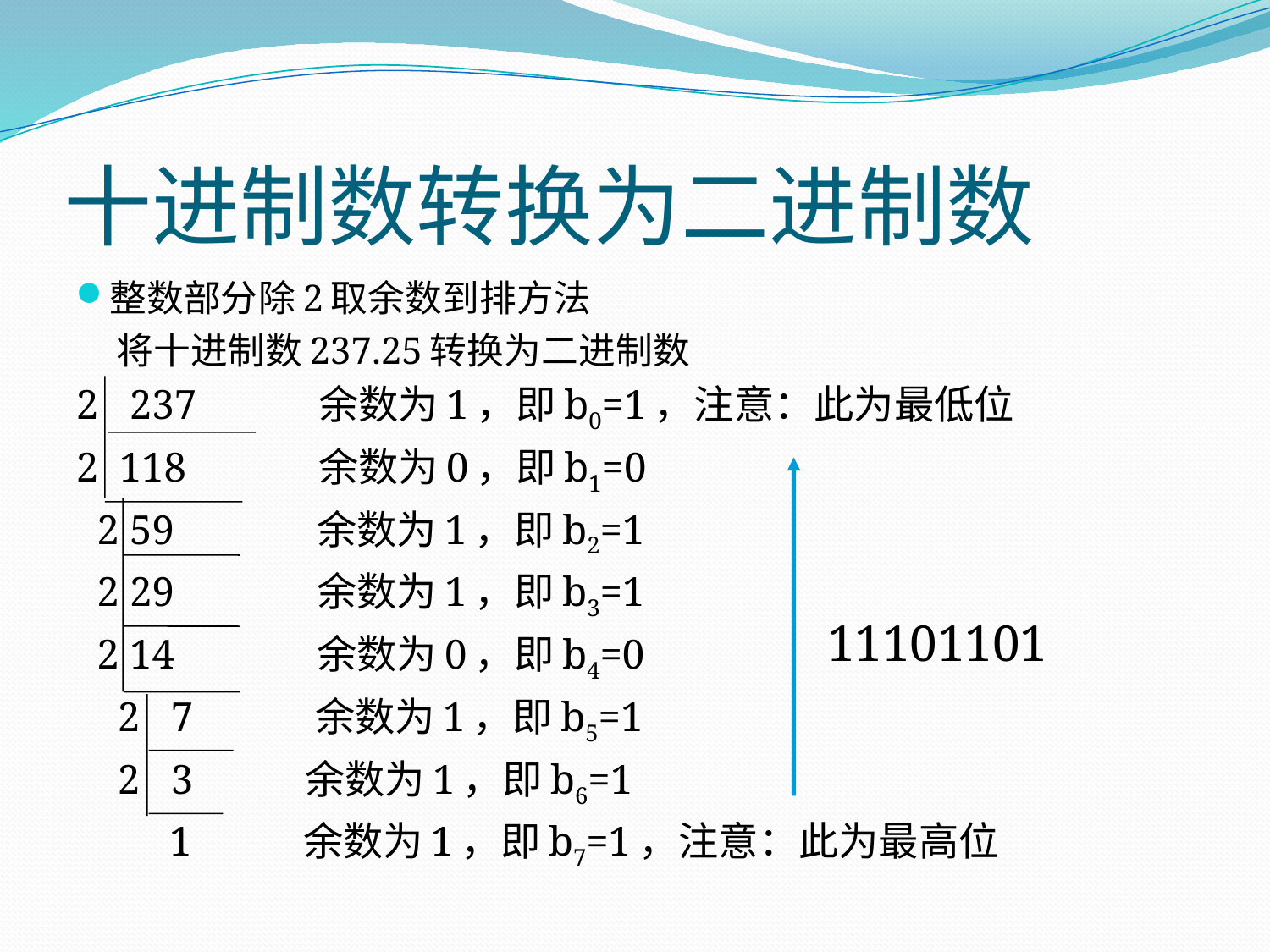

# 十进制数转换为二进制数
整数部分除2取余数到排方法
    将十进制数237.25转换为二进制数
2   237           余数为1，即b0=1，注意：此为最低位
2  118            余数为0，即b1=0
  2 59             余数为1，即b2=1
  2 29             余数为1，即b3=1
  2 14             余数为0，即b4=0
    2   7           余数为1，即b5=1
    2   3          余数为1，即b6=1
         1          余数为1，即b7=1，注意：此为最高位

11101101